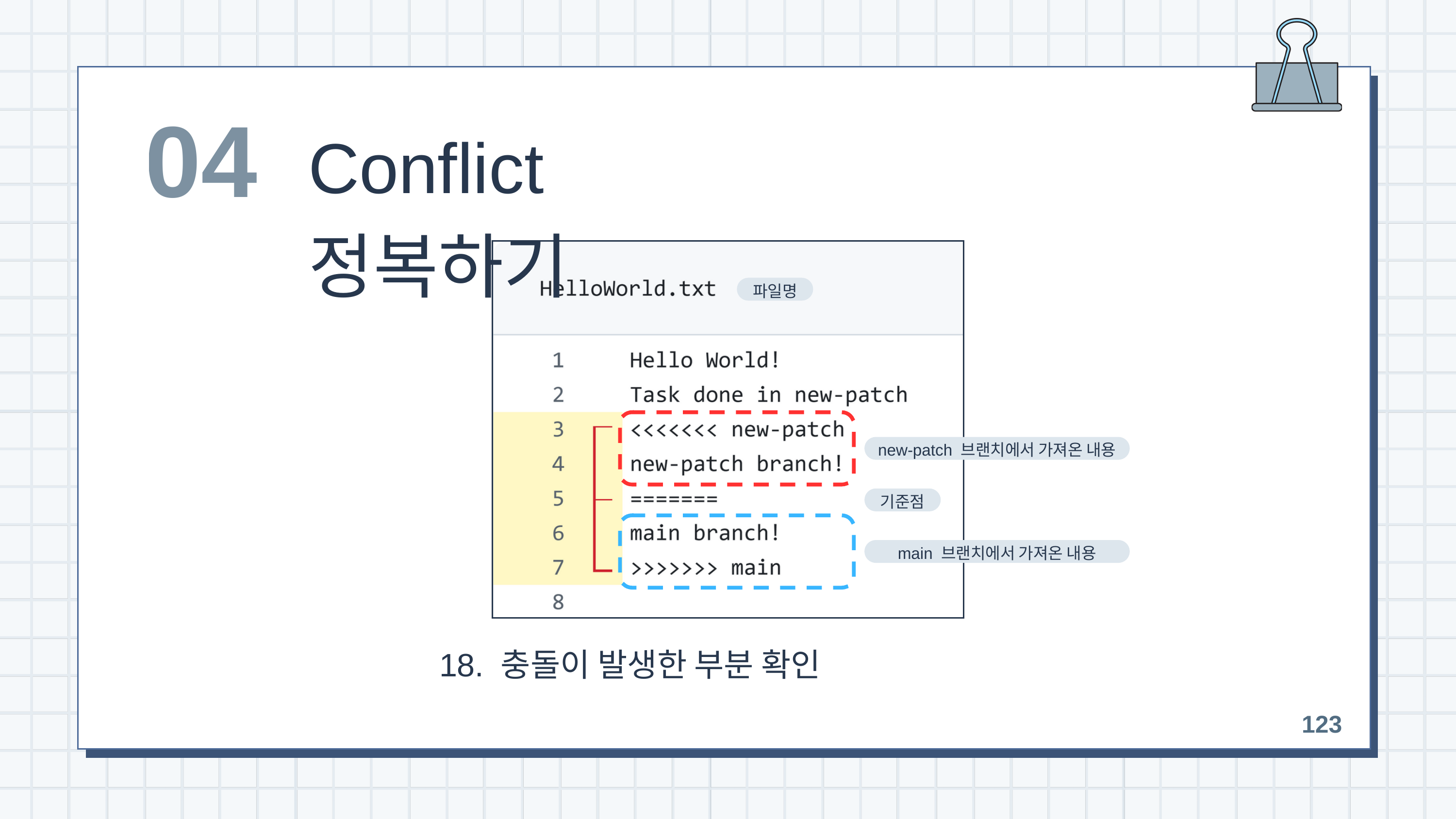

04
Conflict 정복하기

파일명

new-patch 브랜치에서 가져온 내용

기준점

main 브랜치에서 가져온 내용
   18. 충돌이 발생한 부분 확인
123